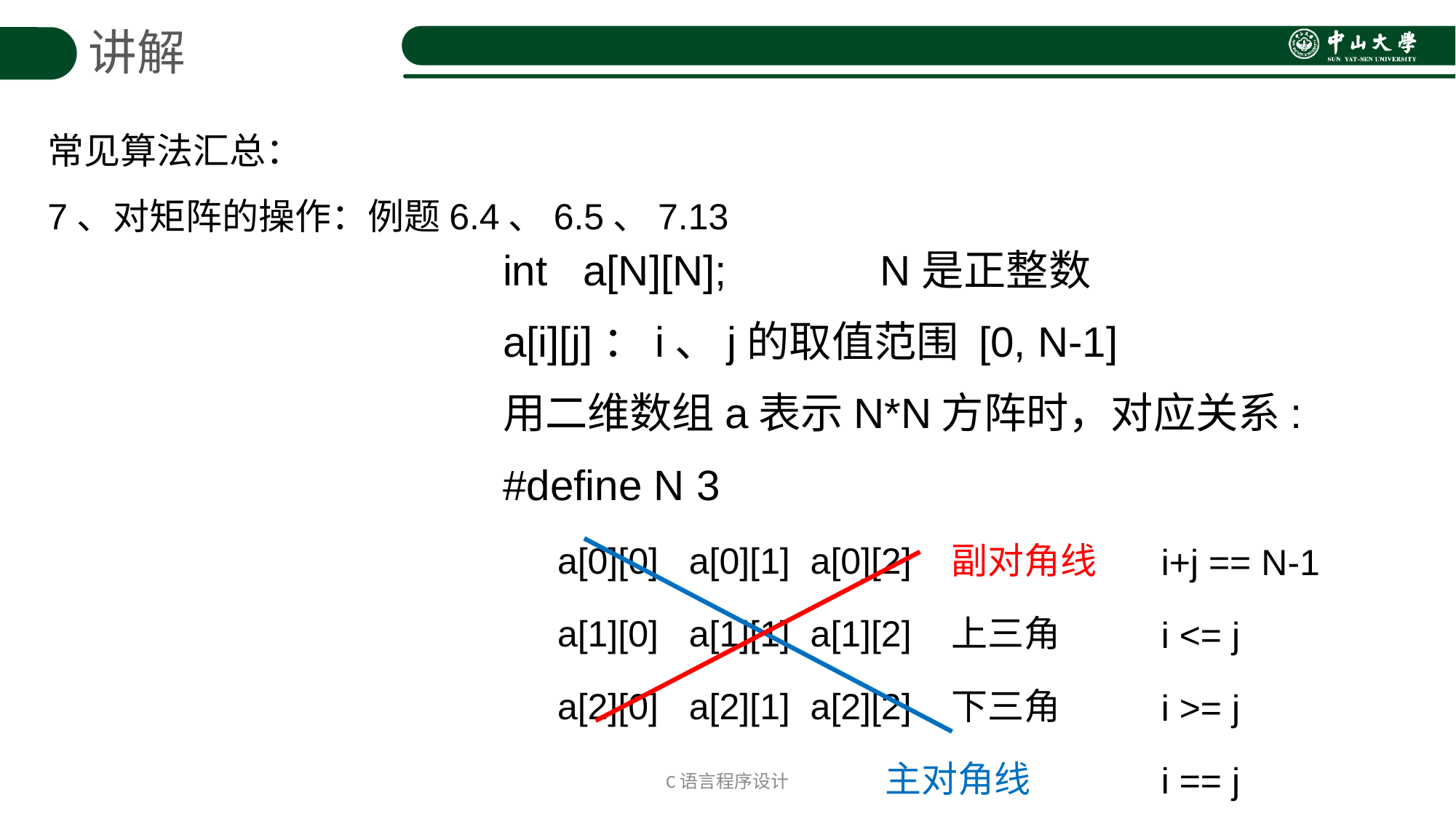

讲解
常见算法汇总：
7、对矩阵的操作：例题6.4、6.5、7.13
int   a[N][N];             N是正整数
a[i][j]：i、j的取值范围 [0, N-1]
用二维数组a表示N*N方阵时，对应关系:
#define N 3
a[0][0]   a[0][1]  a[0][2]   副对角线
a[1][0]   a[1][1]  a[1][2]   上三角
a[2][0]   a[2][1]  a[2][2]   下三角
                                       主对角线
i+j == N-1
i <= j
i >= j
i == j

C语言程序设计
12